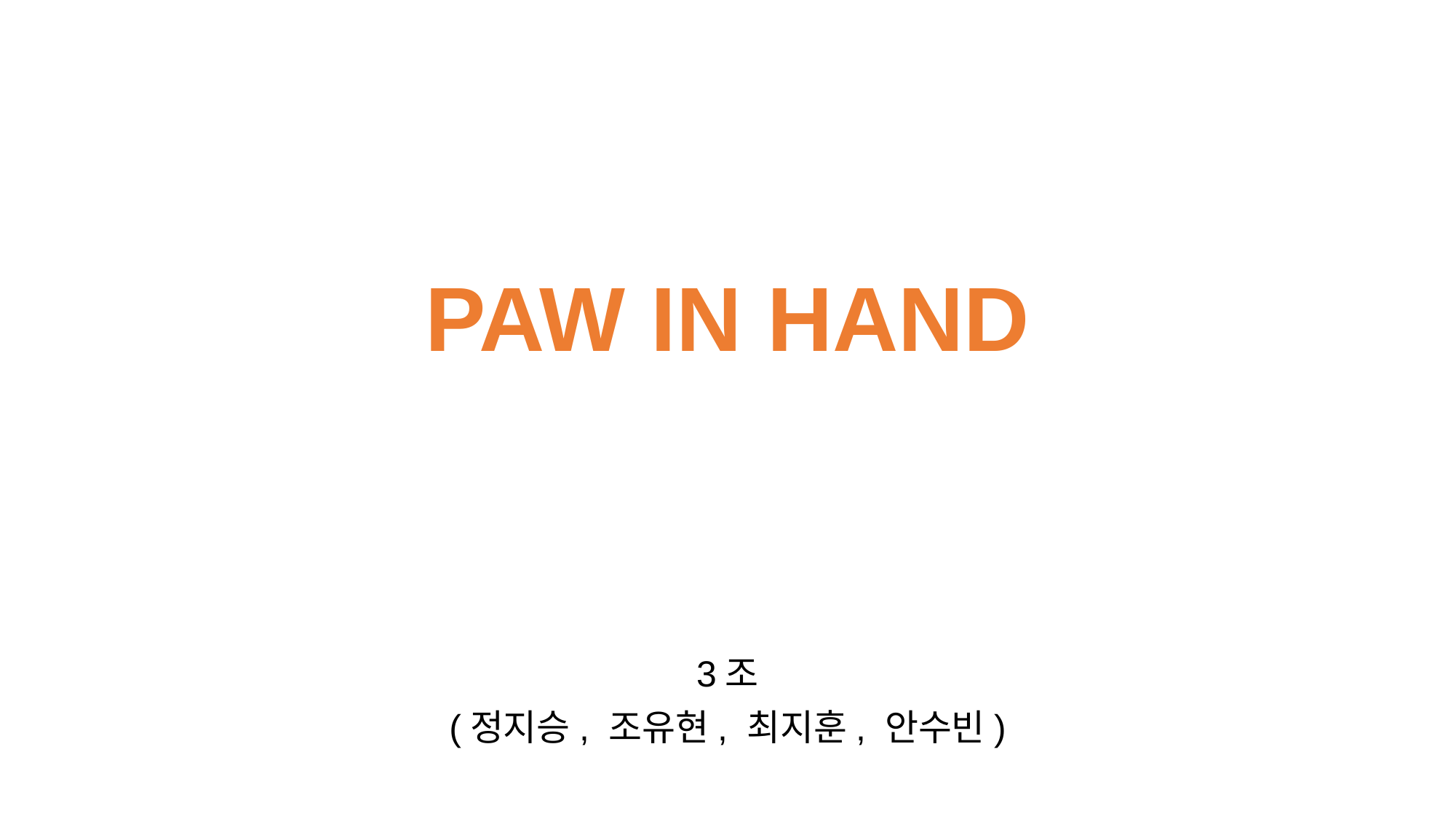

# PAW IN HAND
3조
(정지승, 조유현, 최지훈, 안수빈)